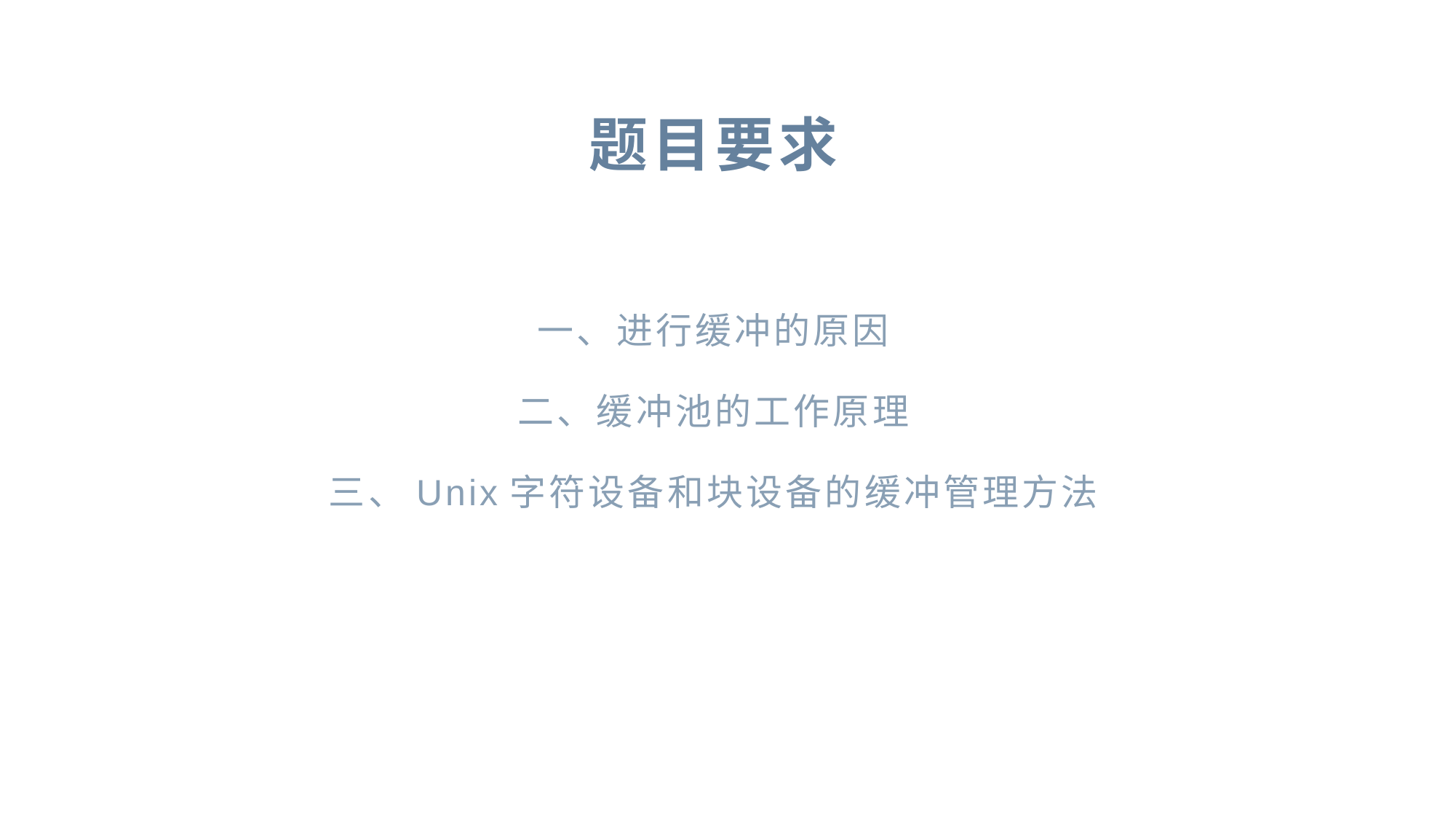

# 题目要求
一、进行缓冲的原因
二、缓冲池的工作原理
三、Unix字符设备和块设备的缓冲管理方法